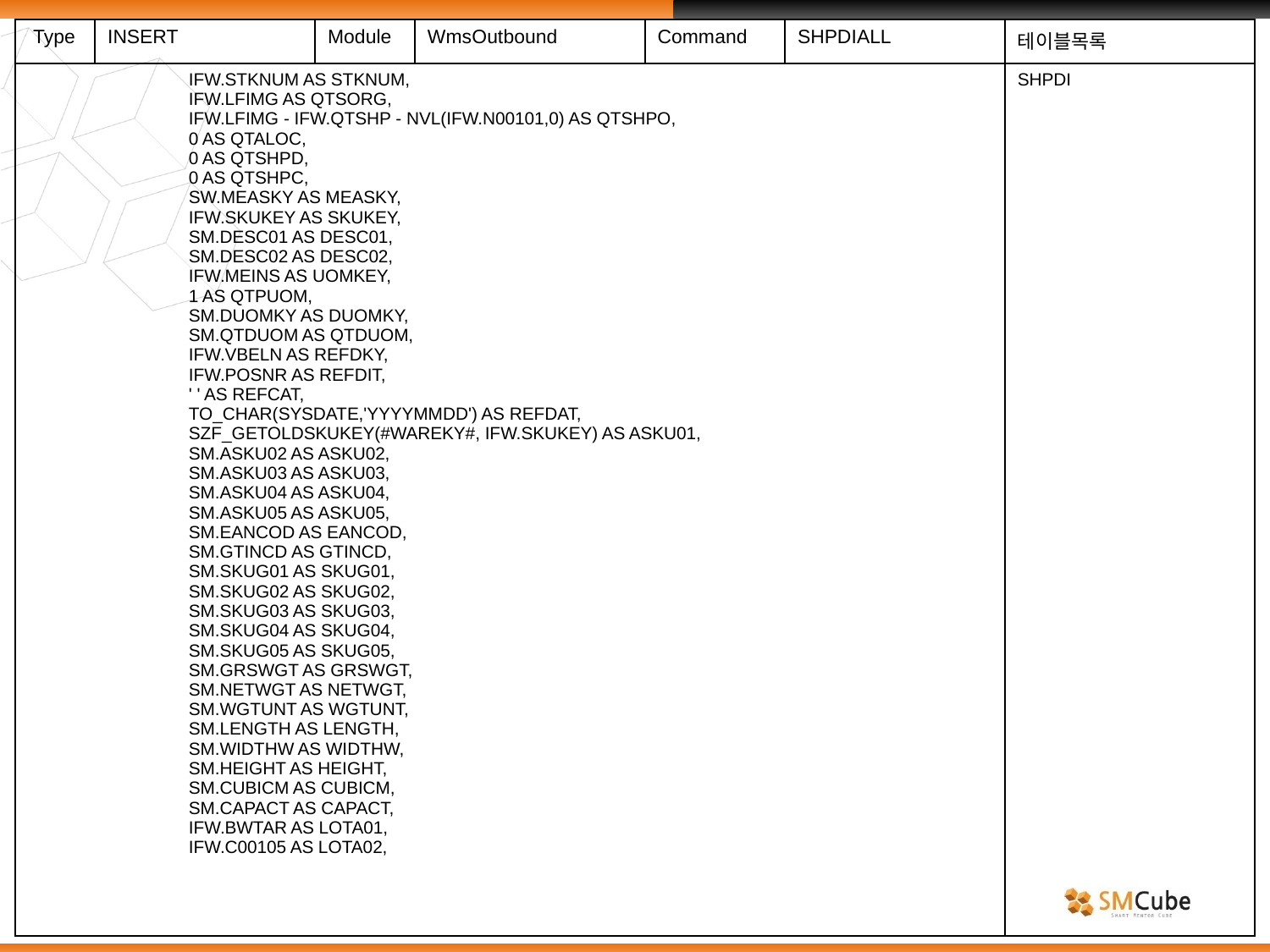

| Type | INSERT | Module | WmsOutbound | Command | SHPDIALL | 테이블목록 |
| --- | --- | --- | --- | --- | --- | --- |
| IFW.STKNUM AS STKNUM, IFW.LFIMG AS QTSORG, IFW.LFIMG - IFW.QTSHP - NVL(IFW.N00101,0) AS QTSHPO, 0 AS QTALOC, 0 AS QTSHPD, 0 AS QTSHPC, SW.MEASKY AS MEASKY, IFW.SKUKEY AS SKUKEY, SM.DESC01 AS DESC01, SM.DESC02 AS DESC02, IFW.MEINS AS UOMKEY, 1 AS QTPUOM, SM.DUOMKY AS DUOMKY, SM.QTDUOM AS QTDUOM, IFW.VBELN AS REFDKY, IFW.POSNR AS REFDIT, ' ' AS REFCAT, TO\_CHAR(SYSDATE,'YYYYMMDD') AS REFDAT, SZF\_GETOLDSKUKEY(#WAREKY#, IFW.SKUKEY) AS ASKU01, SM.ASKU02 AS ASKU02, SM.ASKU03 AS ASKU03, SM.ASKU04 AS ASKU04, SM.ASKU05 AS ASKU05, SM.EANCOD AS EANCOD, SM.GTINCD AS GTINCD, SM.SKUG01 AS SKUG01, SM.SKUG02 AS SKUG02, SM.SKUG03 AS SKUG03, SM.SKUG04 AS SKUG04, SM.SKUG05 AS SKUG05, SM.GRSWGT AS GRSWGT, SM.NETWGT AS NETWGT, SM.WGTUNT AS WGTUNT, SM.LENGTH AS LENGTH, SM.WIDTHW AS WIDTHW, SM.HEIGHT AS HEIGHT, SM.CUBICM AS CUBICM, SM.CAPACT AS CAPACT, IFW.BWTAR AS LOTA01, IFW.C00105 AS LOTA02, |  |  |  |  |  | SHPDI |